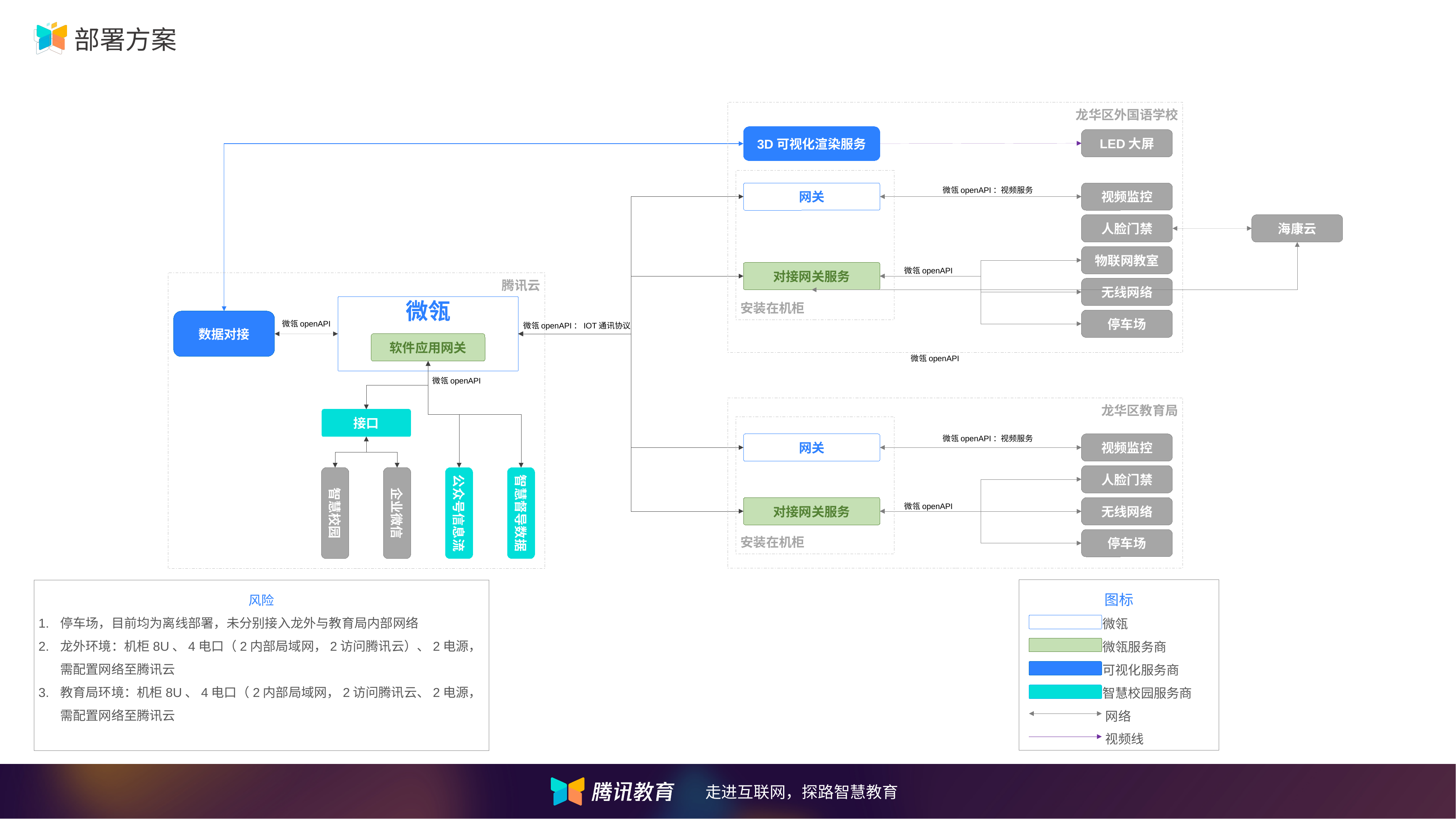

# 部署方案
龙华区外国语学校
3D可视化渲染服务
LED大屏
安装在机柜
网关
视频监控
微瓴openAPI：视频服务
人脸门禁
物联网教室
无线网络
停车场
海康云
对接网关服务
微瓴openAPI
腾讯云
微瓴
数据对接
微瓴openAPI
微瓴openAPI：IOT通讯协议
软件应用网关
微瓴openAPI
微瓴openAPI
龙华区教育局
接口
安装在机柜
微瓴openAPI：视频服务
网关
视频监控
人脸门禁
无线网络
停车场
智慧校园
企业微信
企业微信
公众号信息流
智慧督导数据
对接网关服务
微瓴openAPI
图标
                           微瓴
                           微瓴服务商
                           可视化服务商
                           智慧校园服务商
                            网络
                            视频线

风险
停车场，目前均为离线部署，未分别接入龙外与教育局内部网络
龙外环境：机柜8U、4电口（2内部局域网，2访问腾讯云）、2电源，需配置网络至腾讯云
教育局环境：机柜8U、4电口（2内部局域网，2访问腾讯云、2电源，需配置网络至腾讯云